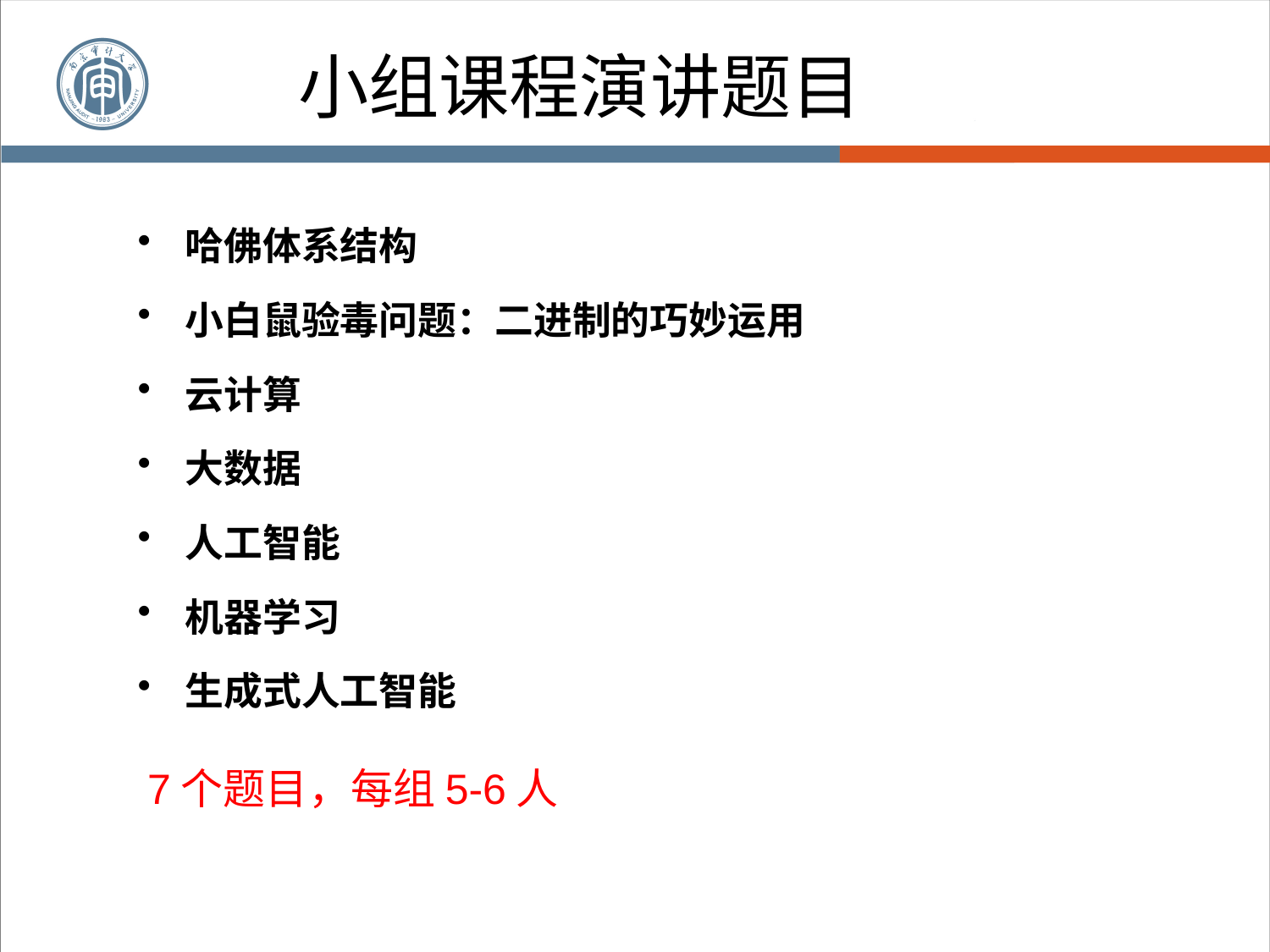

# 小组课程演讲题目
哈佛体系结构
小白鼠验毒问题：二进制的巧妙运用
云计算
大数据
人工智能
机器学习
生成式人工智能
7个题目，每组5-6人